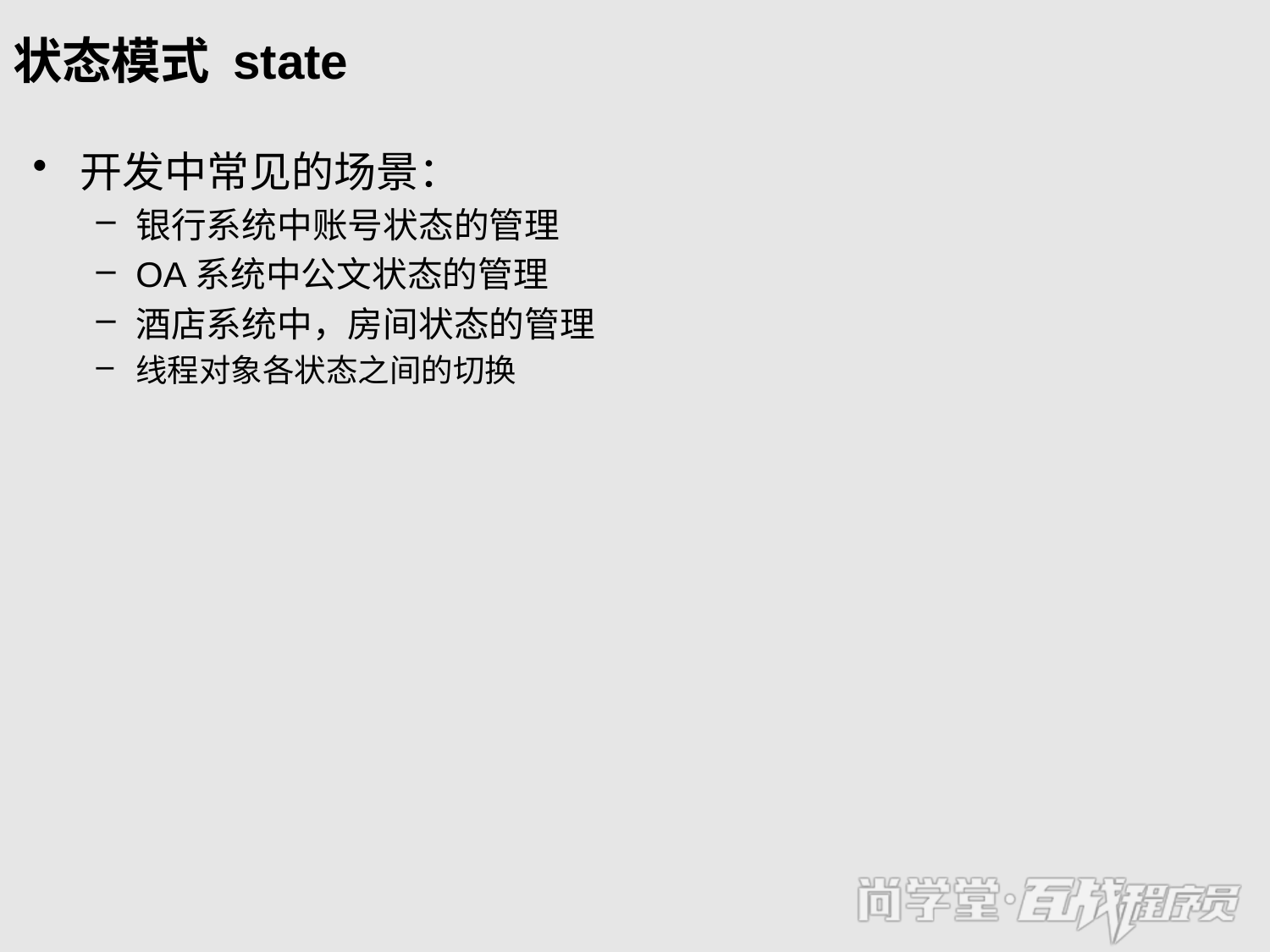

# 状态模式 state
开发中常见的场景：
银行系统中账号状态的管理
OA系统中公文状态的管理
酒店系统中，房间状态的管理
线程对象各状态之间的切换